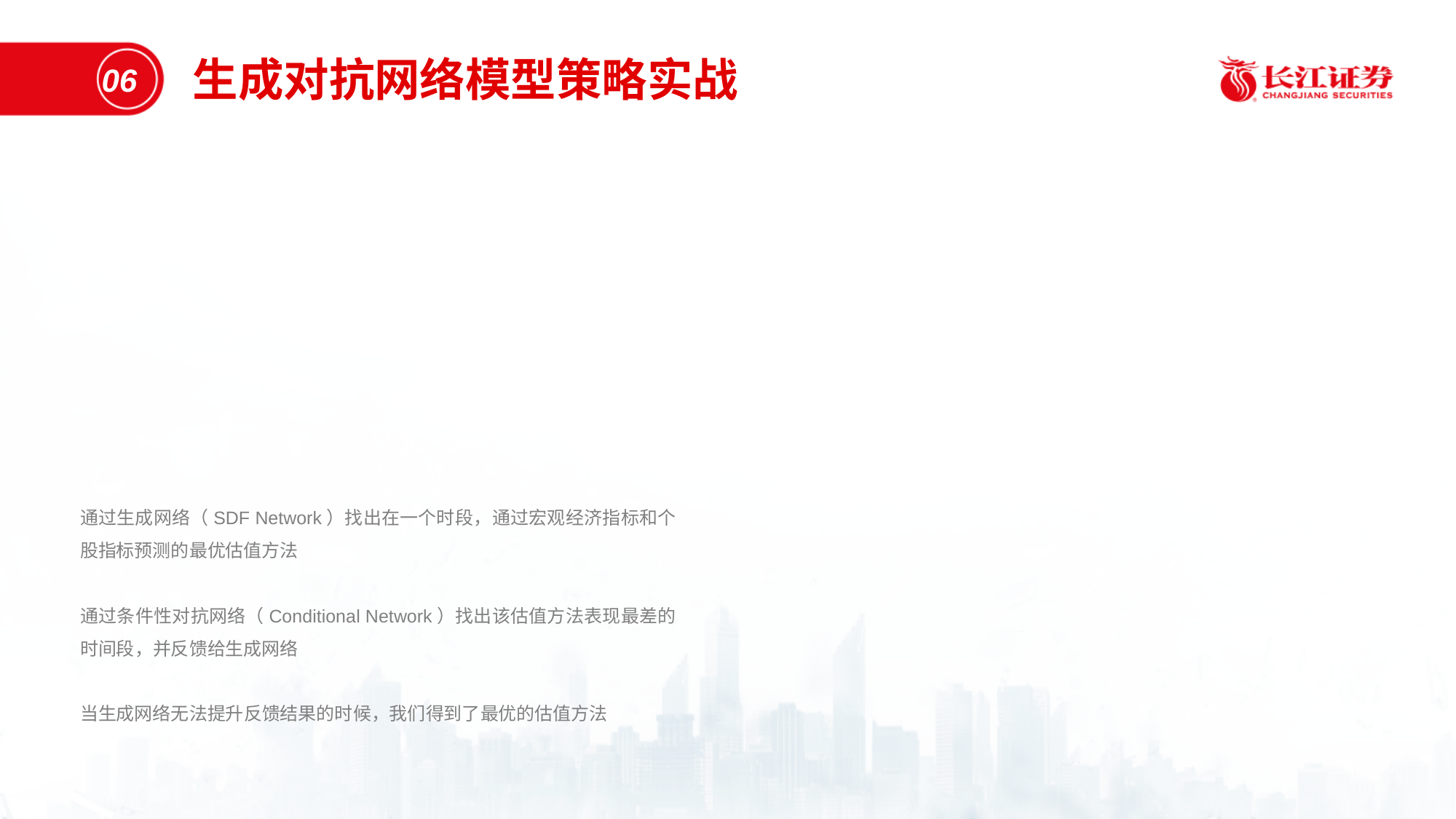

生成对抗网络模型策略实战
06
通过生成网络（SDF Network）找出在一个时段，通过宏观经济指标和个股指标预测的最优估值方法

通过条件性对抗网络（Conditional Network）找出该估值方法表现最差的时间段，并反馈给生成网络

当生成网络无法提升反馈结果的时候，我们得到了最优的估值方法